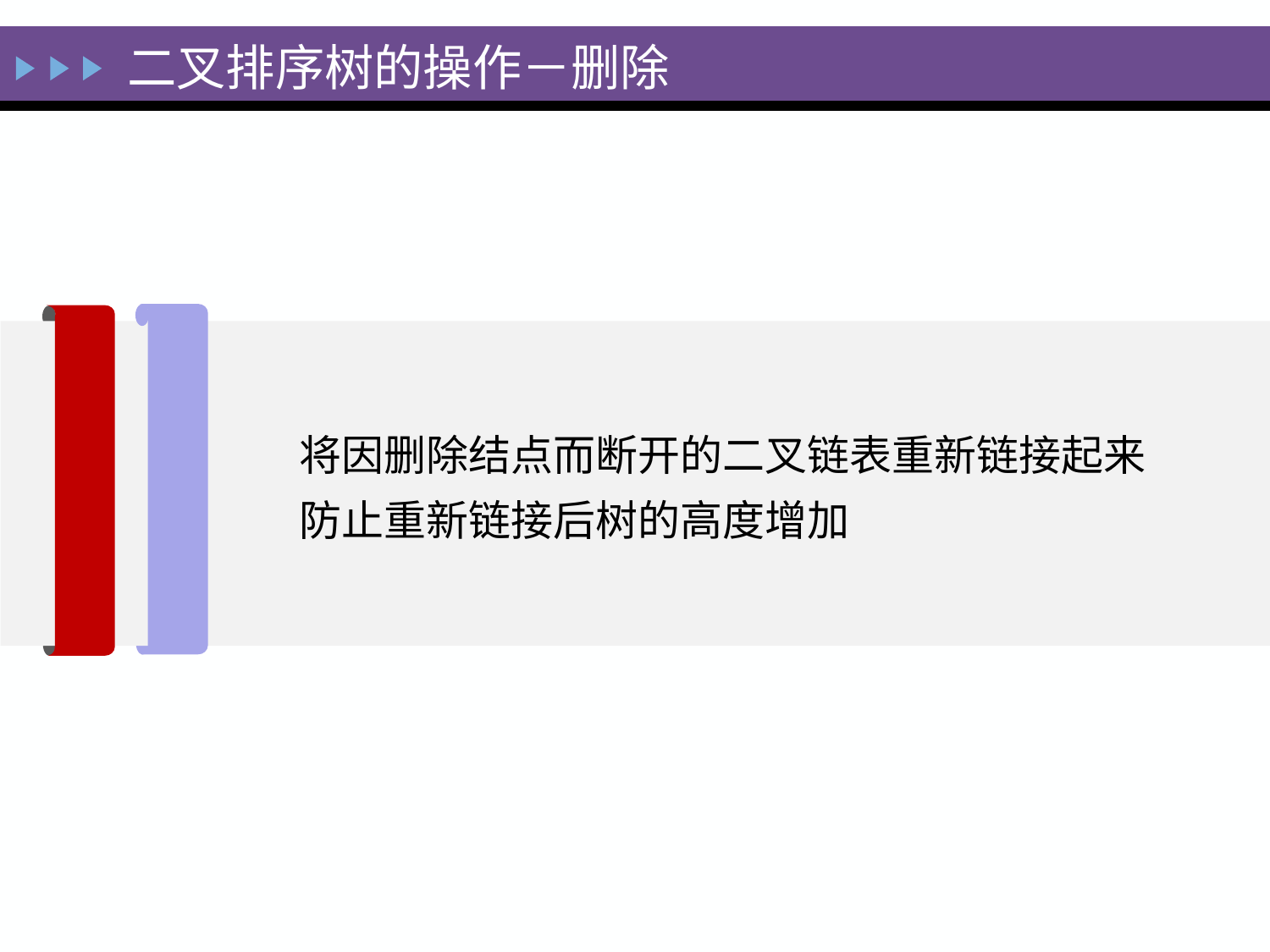

二叉排序树的操作－删除

将因删除结点而断开的二叉链表重新链接起来
防止重新链接后树的高度增加